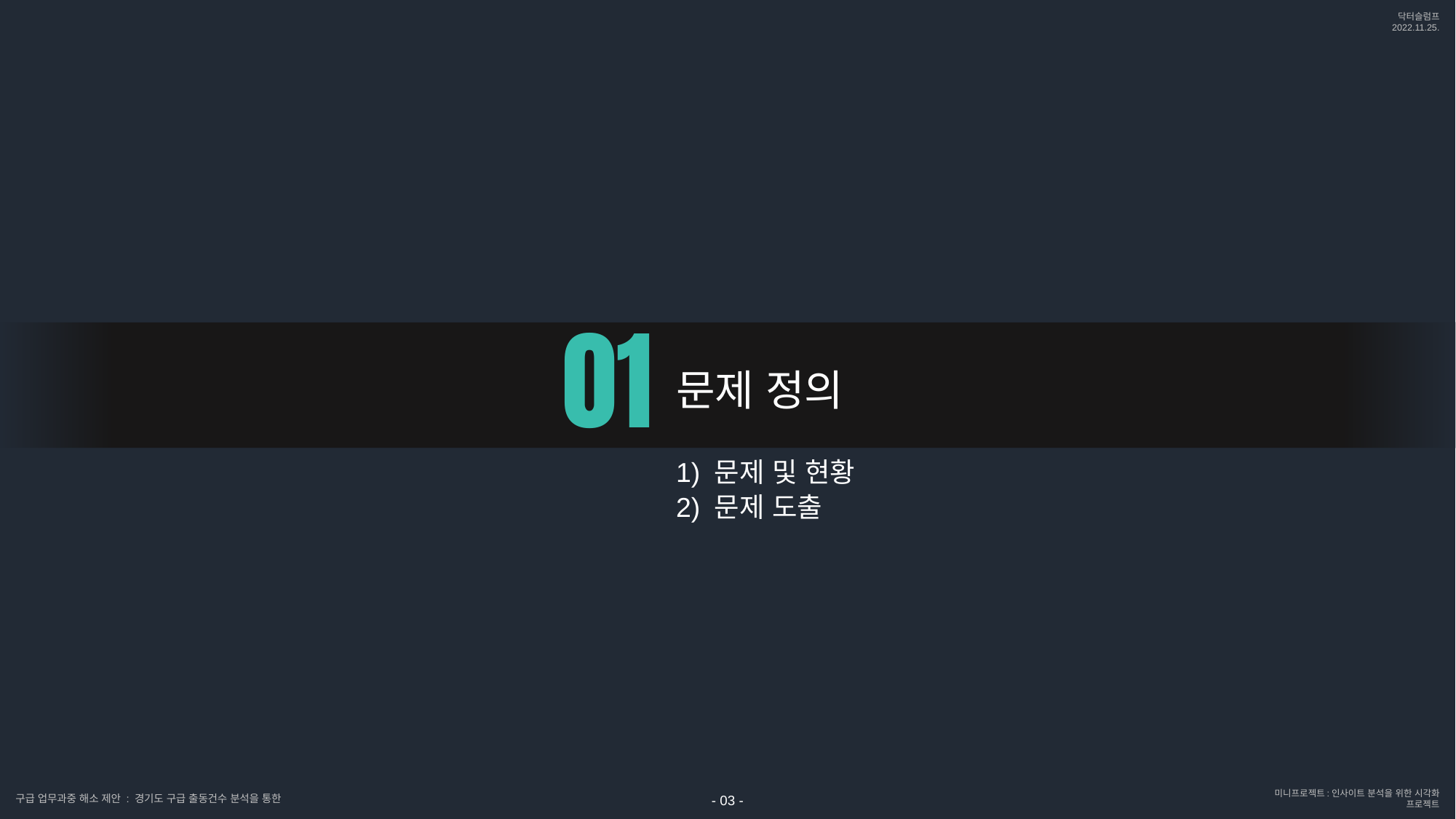

01
문제 정의
1) 문제 및 현황
2) 문제 도출

- 03 -